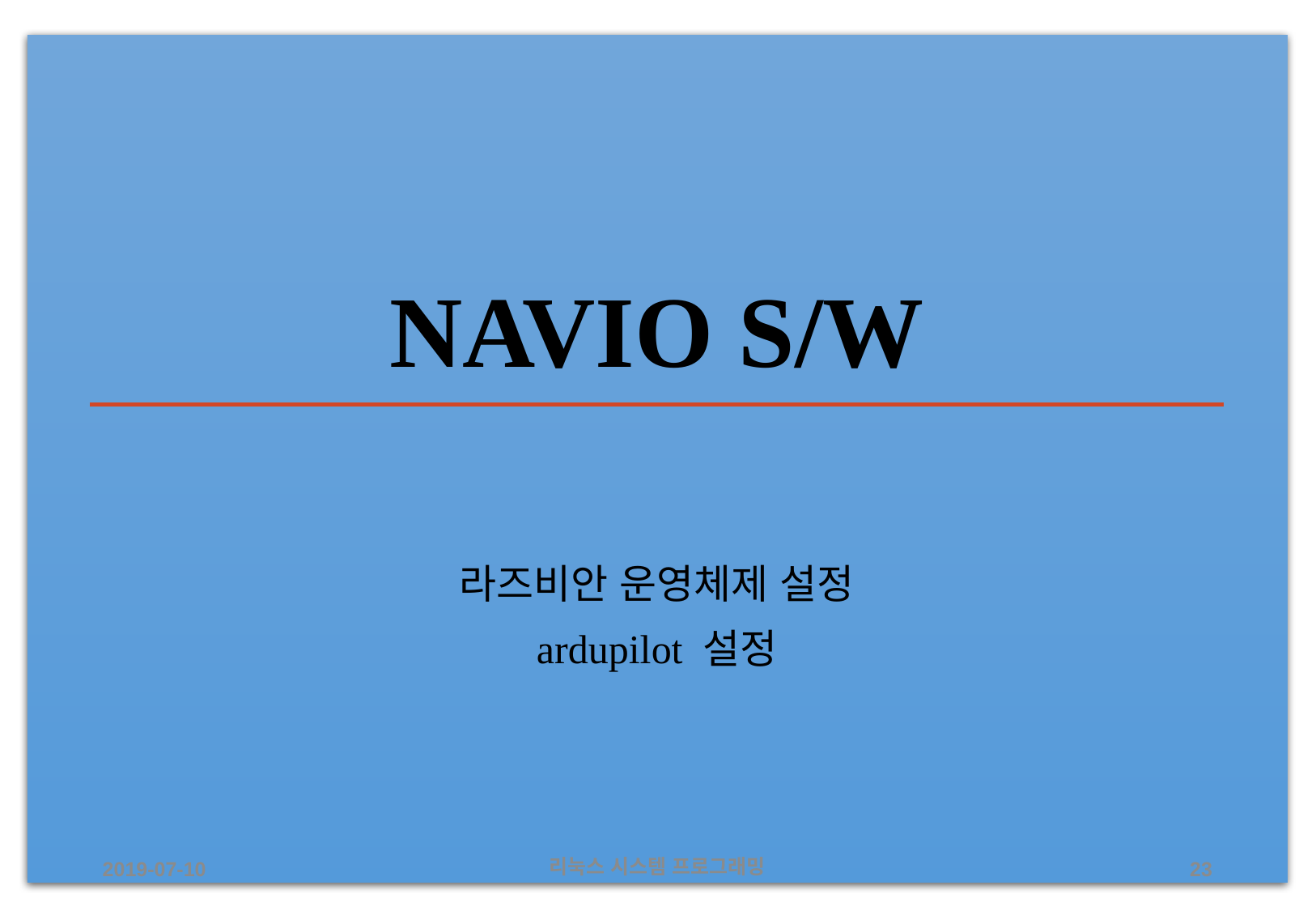

# NAVIO S/W
라즈비안 운영체제 설정
ardupilot 설정
2019-07-10
리눅스 시스템 프로그래밍
23